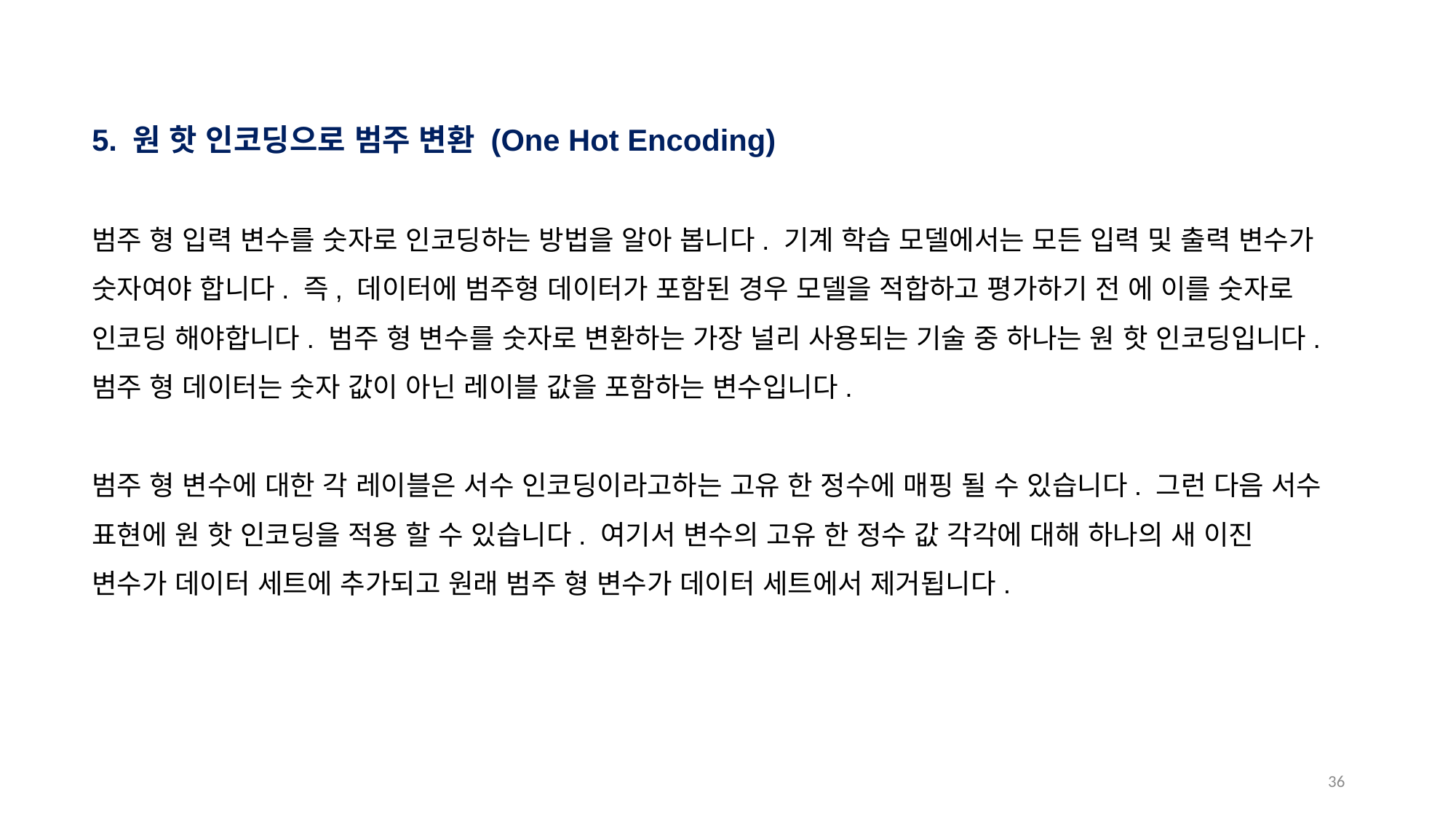

5. 원 핫 인코딩으로 범주 변환 (One Hot Encoding)
범주 형 입력 변수를 숫자로 인코딩하는 방법을 알아 봅니다. 기계 학습 모델에서는 모든 입력 및 출력 변수가 숫자여야 합니다. 즉, 데이터에 범주형 데이터가 포함된 경우 모델을 적합하고 평가하기 전 에 이를 숫자로 인코딩 해야합니다. 범주 형 변수를 숫자로 변환하는 가장 널리 사용되는 기술 중 하나는 원 핫 인코딩입니다. 범주 형 데이터는 숫자 값이 아닌 레이블 값을 포함하는 변수입니다.

범주 형 변수에 대한 각 레이블은 서수 인코딩이라고하는 고유 한 정수에 매핑 될 수 있습니다. 그런 다음 서수 표현에 원 핫 인코딩을 적용 할 수 있습니다. 여기서 변수의 고유 한 정수 값 각각에 대해 하나의 새 이진 변수가 데이터 세트에 추가되고 원래 범주 형 변수가 데이터 세트에서 제거됩니다.
36